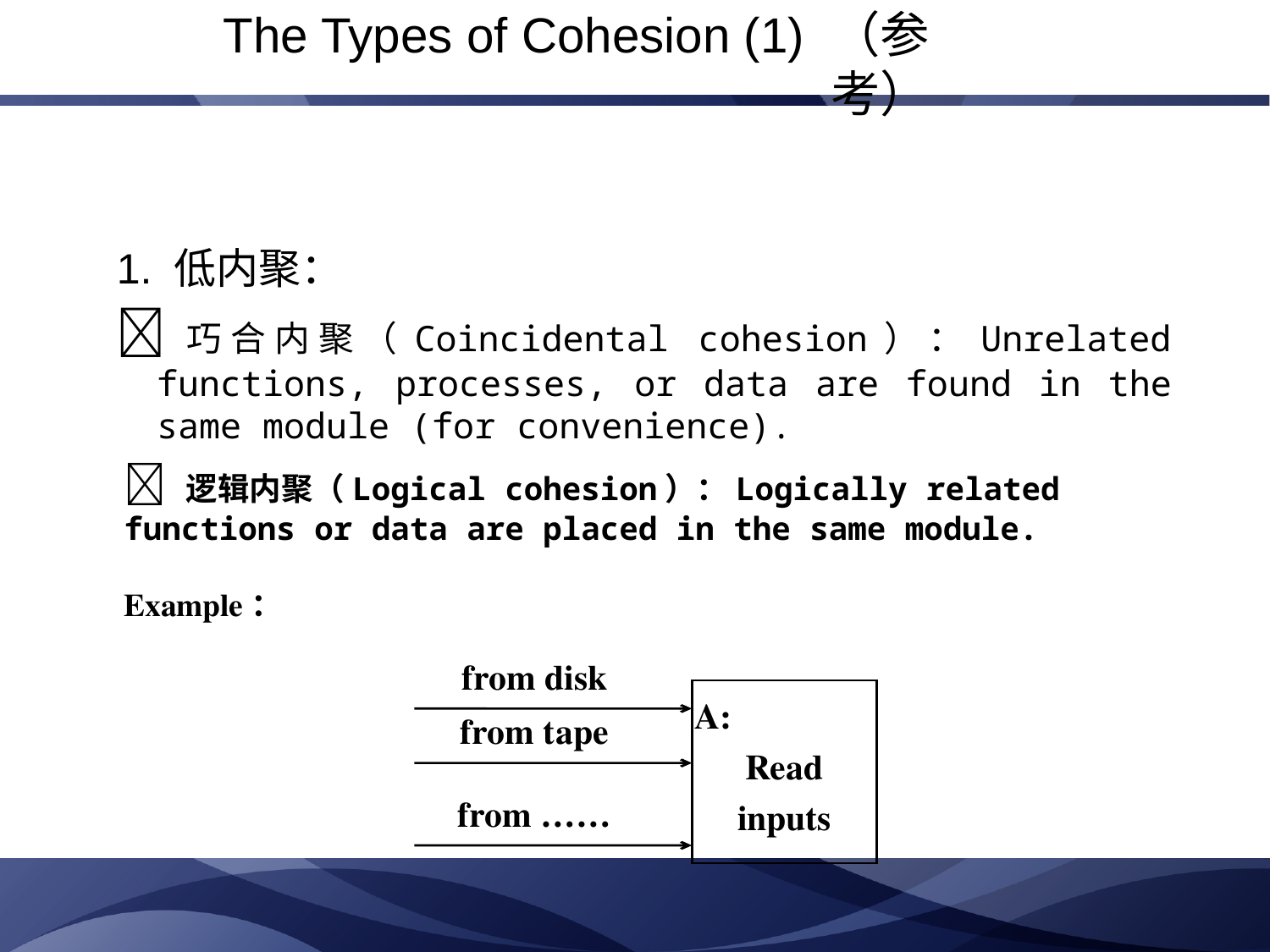

The Types of Cohesion (1) （参考）
1. 低内聚：
♦巧合内聚（Coincidental cohesion）：Unrelated functions, processes, or data are found in the same module (for convenience).
♦ 逻辑内聚（Logical cohesion）：Logically related functions or data are placed in the same module.

Example：
from disk

A:
Read inputs
from tape

from ……